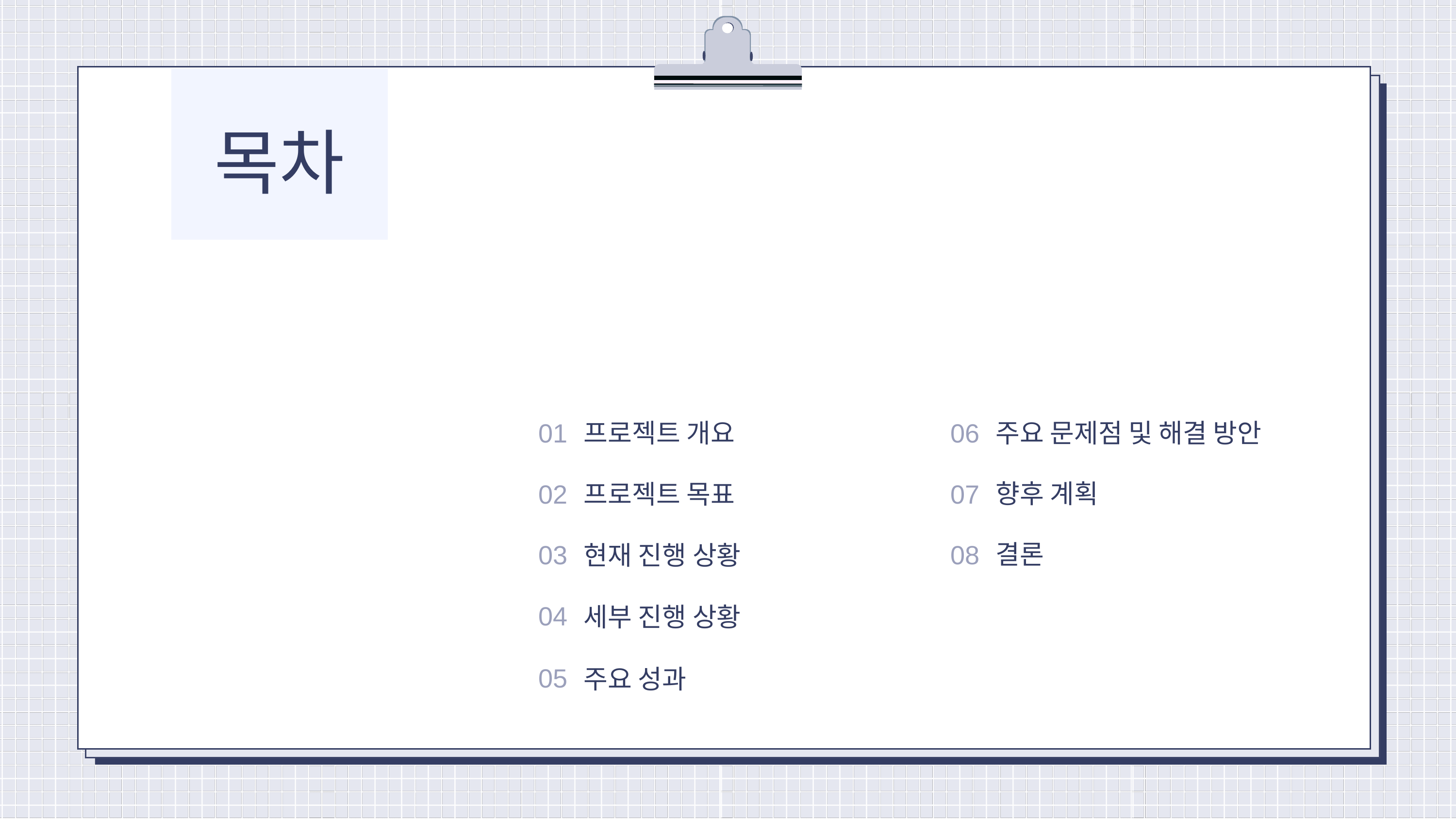

목차
01
프로젝트 개요
06
주요 문제점 및 해결 방안
향후 계획
02
프로젝트 목표
07
결론
03
08
현재 진행 상황
04
세부 진행 상황
05
주요 성과